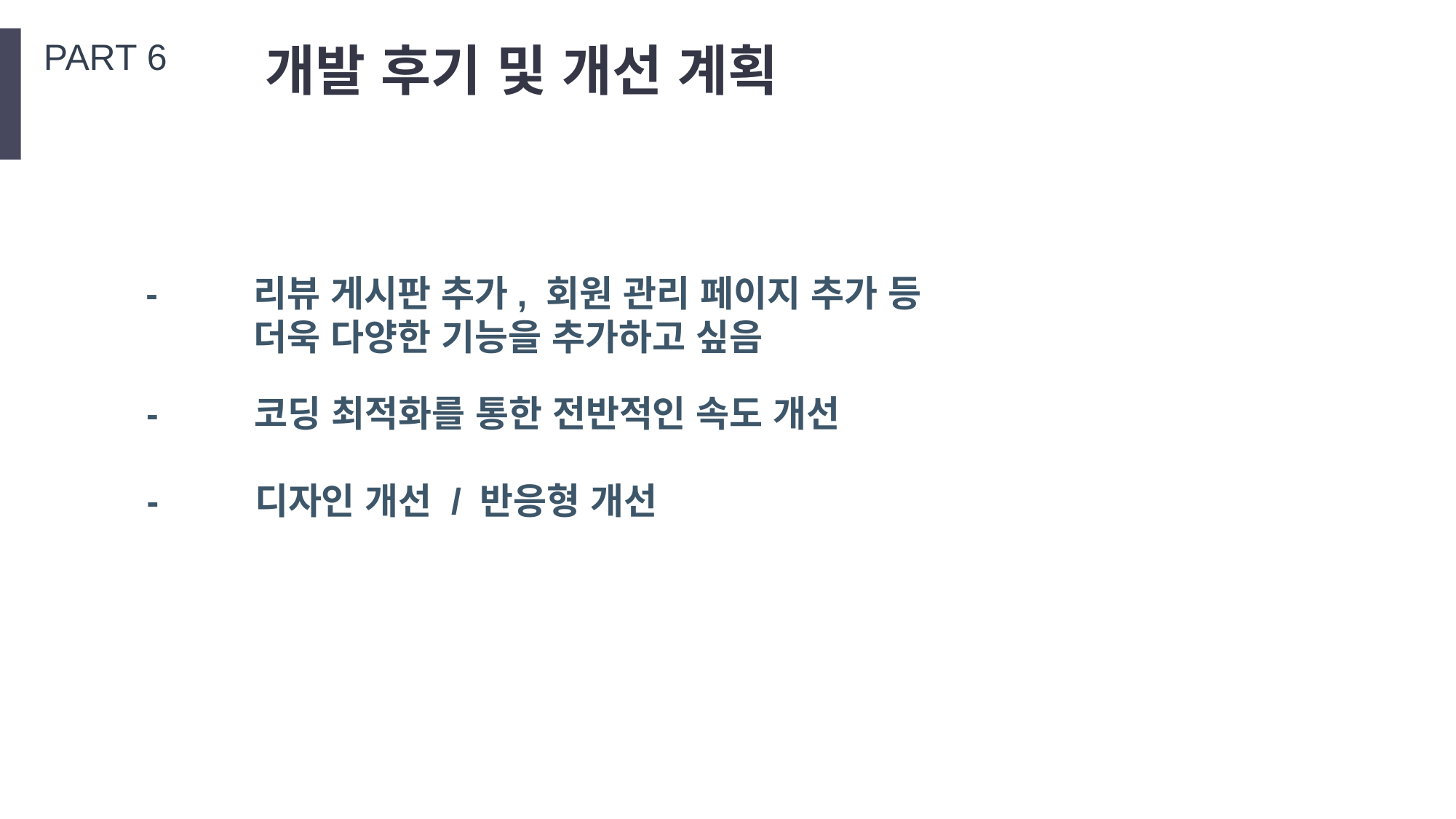

PART 6
개발 후기 및 개선 계획
-
리뷰 게시판 추가, 회원 관리 페이지 추가 등
더욱 다양한 기능을 추가하고 싶음
-
코딩 최적화를 통한 전반적인 속도 개선
-
디자인 개선 / 반응형 개선